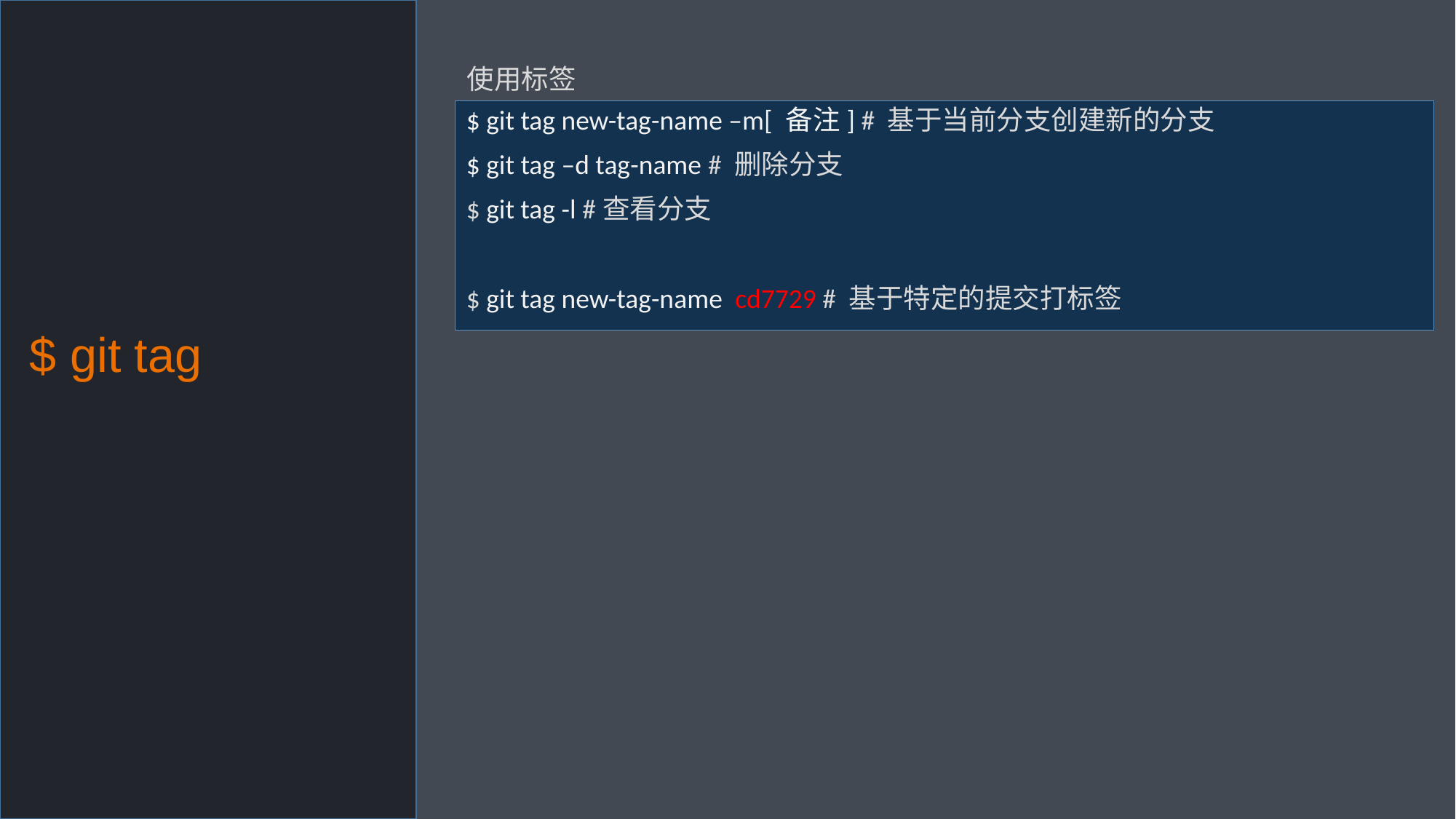

$ git tag
使用标签
$ git tag new-tag-name –m[ 备注] # 基于当前分支创建新的分支
$ git tag –d tag-name # 删除分支
$ git tag -l #查看分支

$ git tag new-tag-name  cd7729 # 基于特定的提交打标签